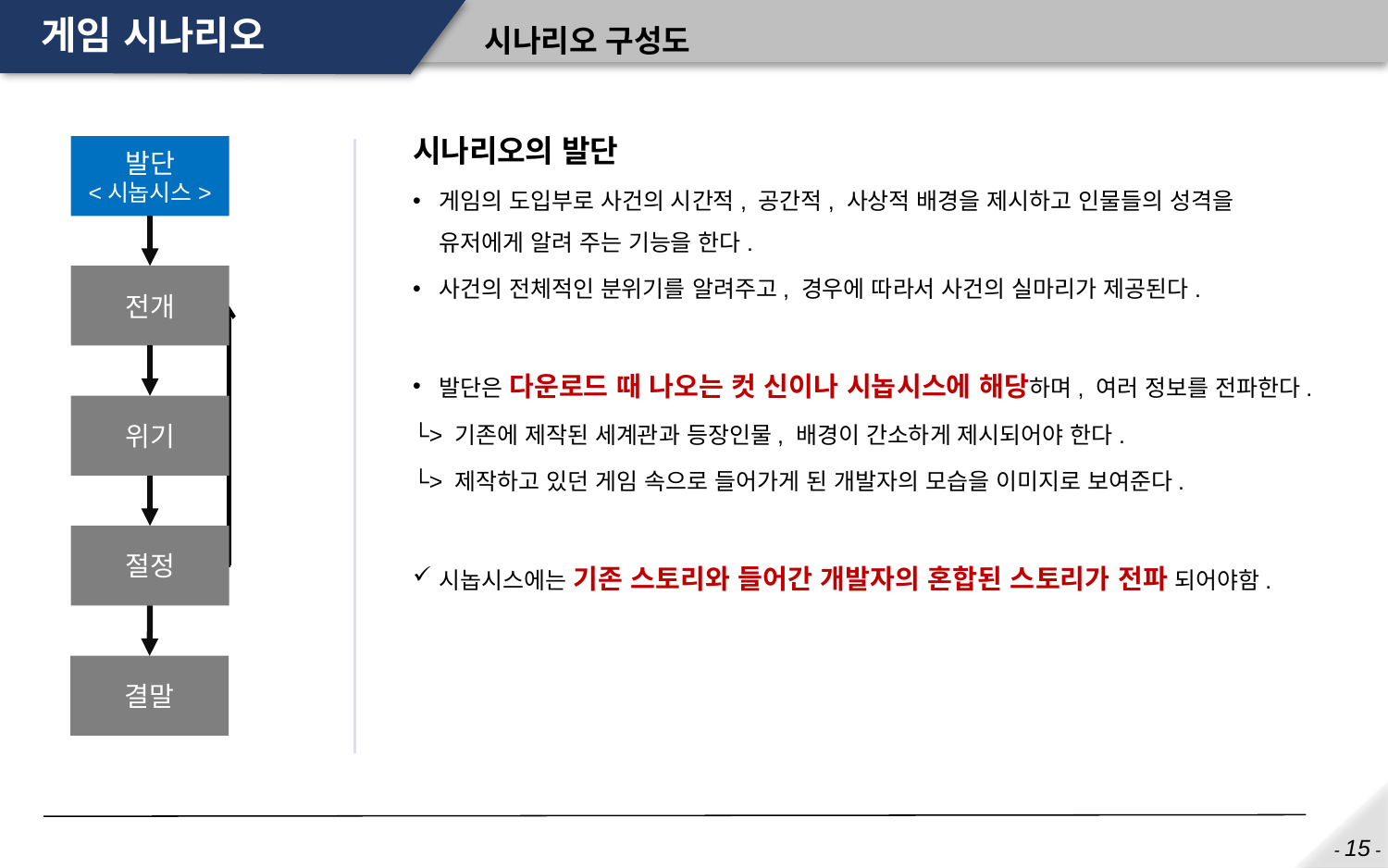

# 게임 시나리오
시나리오 구성도
시나리오의 발단
게임의 도입부로 사건의 시간적, 공간적, 사상적 배경을 제시하고 인물들의 성격을 유저에게 알려 주는 기능을 한다.
사건의 전체적인 분위기를 알려주고, 경우에 따라서 사건의 실마리가 제공된다.

발단은 다운로드 때 나오는 컷 신이나 시놉시스에 해당하며, 여러 정보를 전파한다.
└> 기존에 제작된 세계관과 등장인물, 배경이 간소하게 제시되어야 한다.
└> 제작하고 있던 게임 속으로 들어가게 된 개발자의 모습을 이미지로 보여준다.

시놉시스에는 기존 스토리와 들어간 개발자의 혼합된 스토리가 전파 되어야함.

발단
<시놉시스>
전개
위기
절정
결말